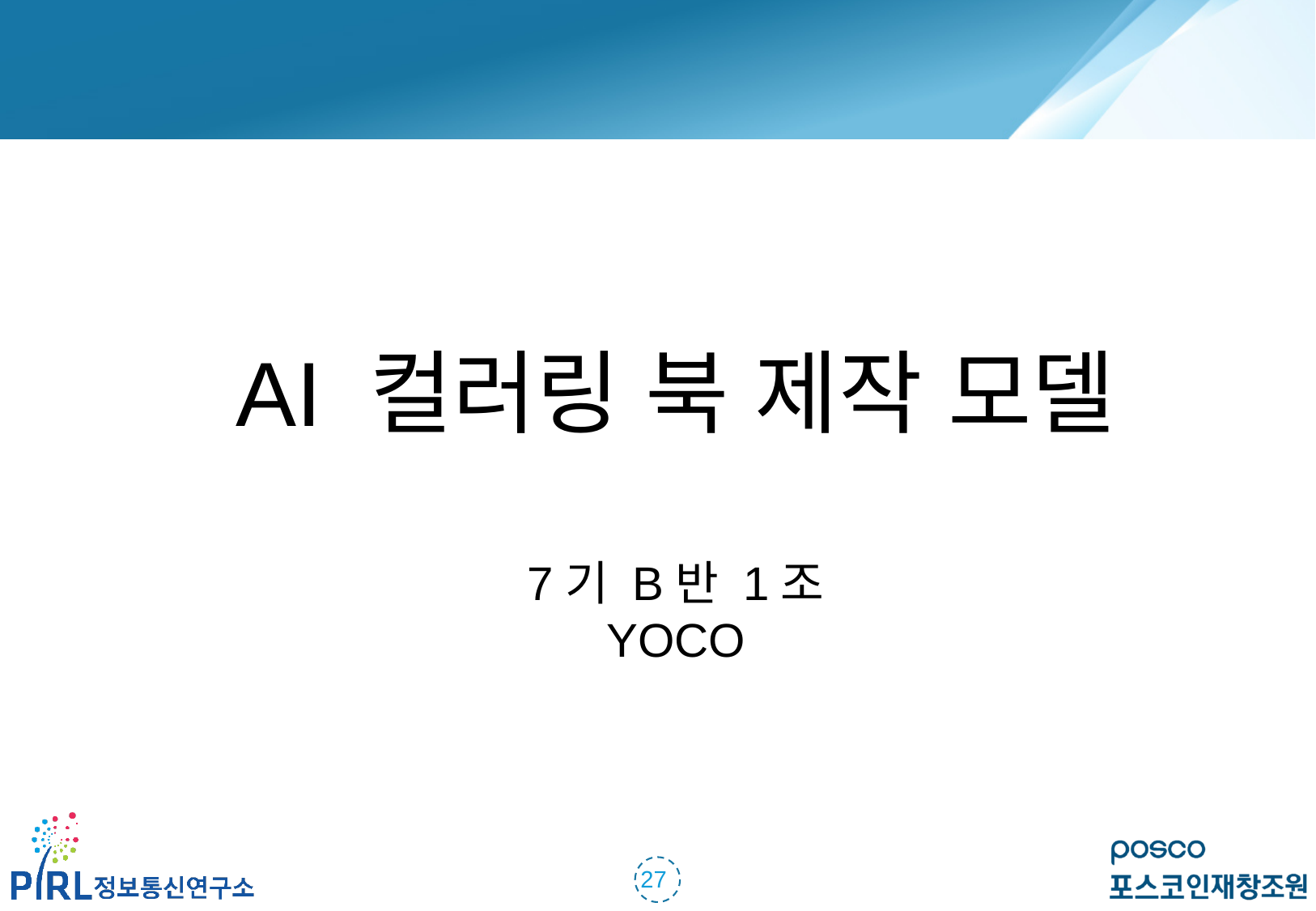

AI 컬러링 북 제작 모델

7기 B반 1조
YOCO